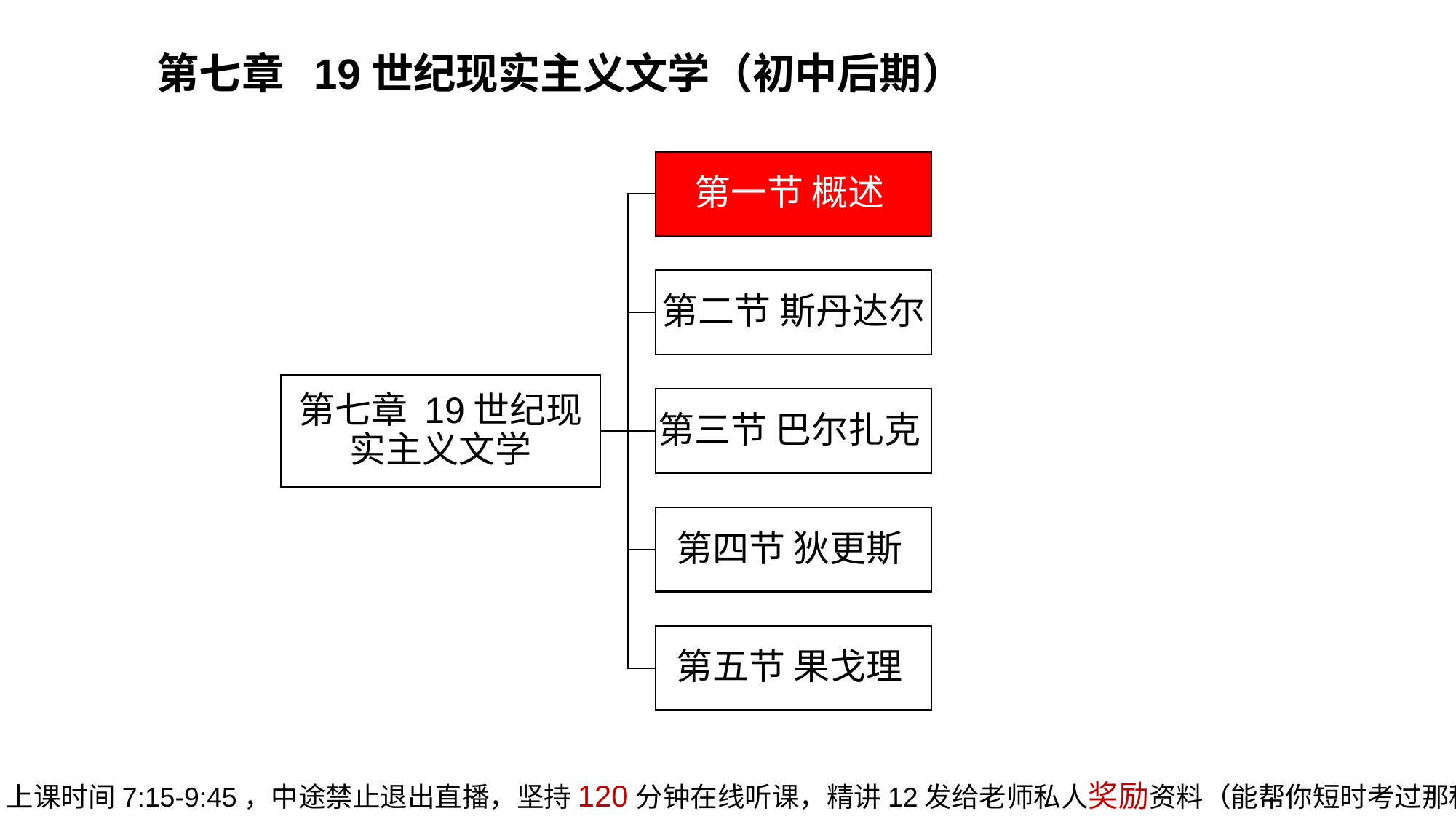

第七章  19世纪现实主义文学（初中后期）
第七章 19世纪现实主义文学
第一节 概述
第二节 斯丹达尔
第三节 巴尔扎克
第四节 狄更斯
第五节 果戈理